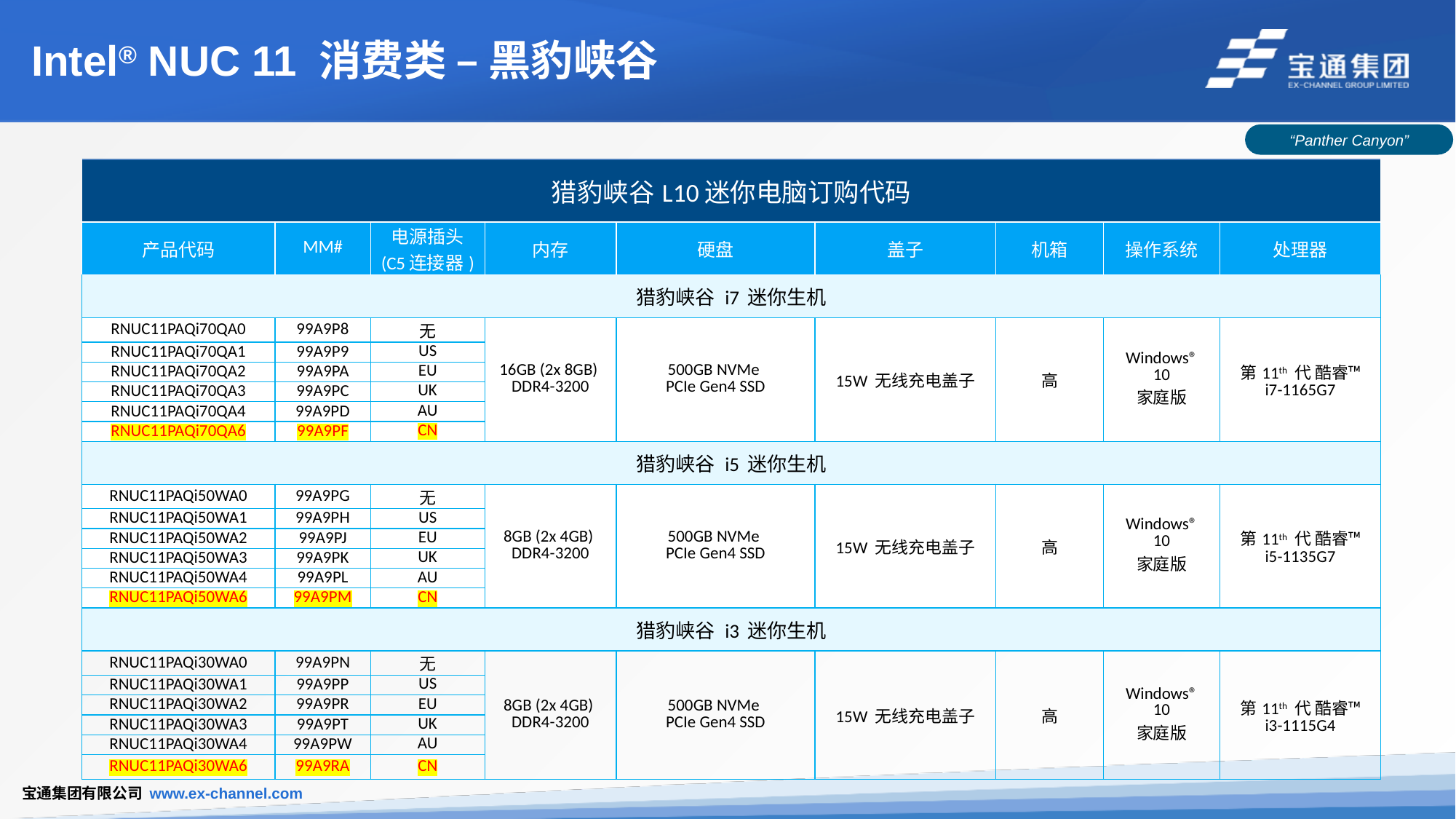

# Intel® NUC 11 消费类 – 黑豹峡谷
“Panther Canyon”

| 猎豹峡谷L10迷你电脑订购代码 |  |  |  |  |  |  |  |  |
| --- | --- | --- | --- | --- | --- | --- | --- | --- |
| 产品代码 | MM# | 电源插头 (C5连接器) | 内存 | 硬盘 | 盖子 | 机箱 | 操作系统 | 处理器 |
| 猎豹峡谷 i7 迷你生机 |  |  |  |  |  |  |  |  |
| RNUC11PAQi70QA0 | 99A9P8 | 无 | 16GB (2x 8GB) DDR4-3200 | 500GB NVMe PCIe Gen4 SSD | 15W 无线充电盖子 | 高 | Windows® 10 家庭版 | 第11th 代 酷睿™ i7-1165G7 |
| RNUC11PAQi70QA1 | 99A9P9 | US |  |  |  |  |  |  |
| RNUC11PAQi70QA2 | 99A9PA | EU |  |  |  |  |  |  |
| RNUC11PAQi70QA3 | 99A9PC | UK |  |  |  |  |  |  |
| RNUC11PAQi70QA4 | 99A9PD | AU |  |  |  |  |  |  |
| RNUC11PAQi70QA6 | 99A9PF | CN |  |  |  |  |  |  |
| 猎豹峡谷 i5 迷你生机 |  |  |  |  |  |  |  |  |
| RNUC11PAQi50WA0 | 99A9PG | 无 | 8GB (2x 4GB) DDR4-3200 | 500GB NVMe PCIe Gen4 SSD | 15W 无线充电盖子 | 高 | Windows® 10 家庭版 | 第11th 代 酷睿™ i5-1135G7 |
| RNUC11PAQi50WA1 | 99A9PH | US |  |  |  |  |  |  |
| RNUC11PAQi50WA2 | 99A9PJ | EU |  |  |  |  |  |  |
| RNUC11PAQi50WA3 | 99A9PK | UK |  |  |  |  |  |  |
| RNUC11PAQi50WA4 | 99A9PL | AU |  |  |  |  |  |  |
| RNUC11PAQi50WA6 | 99A9PM | CN |  |  |  |  |  |  |
| 猎豹峡谷 i3 迷你生机 |  |  |  |  |  |  |  |  |
| RNUC11PAQi30WA0 | 99A9PN | 无 | 8GB (2x 4GB) DDR4-3200 | 500GB NVMe PCIe Gen4 SSD | 15W 无线充电盖子 | 高 | Windows® 10 家庭版 | 第11th 代 酷睿™ i3-1115G4 |
| RNUC11PAQi30WA1 | 99A9PP | US |  |  |  |  |  |  |
| RNUC11PAQi30WA2 | 99A9PR | EU |  |  |  |  |  |  |
| RNUC11PAQi30WA3 | 99A9PT | UK |  |  |  |  |  |  |
| RNUC11PAQi30WA4 | 99A9PW | AU |  |  |  |  |  |  |
| RNUC11PAQi30WA6 | 99A9RA | CN |  |  |  |  |  |  |